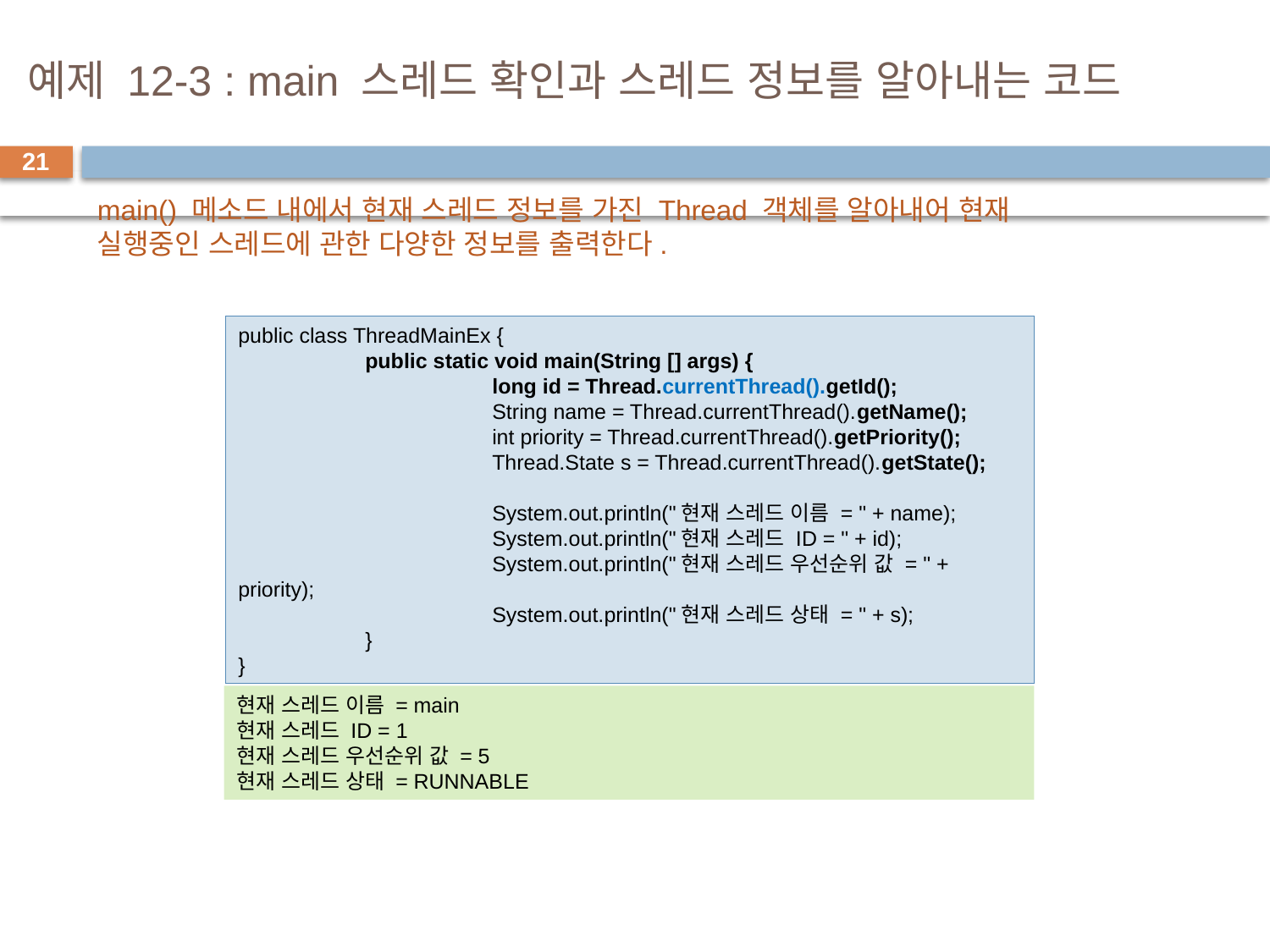

# 예제 12-3 : main 스레드 확인과 스레드 정보를 알아내는 코드
21
main() 메소드 내에서 현재 스레드 정보를 가진 Thread 객체를 알아내어 현재 실행중인 스레드에 관한 다양한 정보를 출력한다.
public class ThreadMainEx {
	public static void main(String [] args) {
		long id = Thread.currentThread().getId();
		String name = Thread.currentThread().getName();
		int priority = Thread.currentThread().getPriority();
		Thread.State s = Thread.currentThread().getState();

		System.out.println("현재 스레드 이름 = " + name);
		System.out.println("현재 스레드 ID = " + id);
		System.out.println("현재 스레드 우선순위 값 = " + priority);
		System.out.println("현재 스레드 상태 = " + s);
	}
}
현재 스레드 이름 = main
현재 스레드 ID = 1
현재 스레드 우선순위 값 = 5
현재 스레드 상태 = RUNNABLE